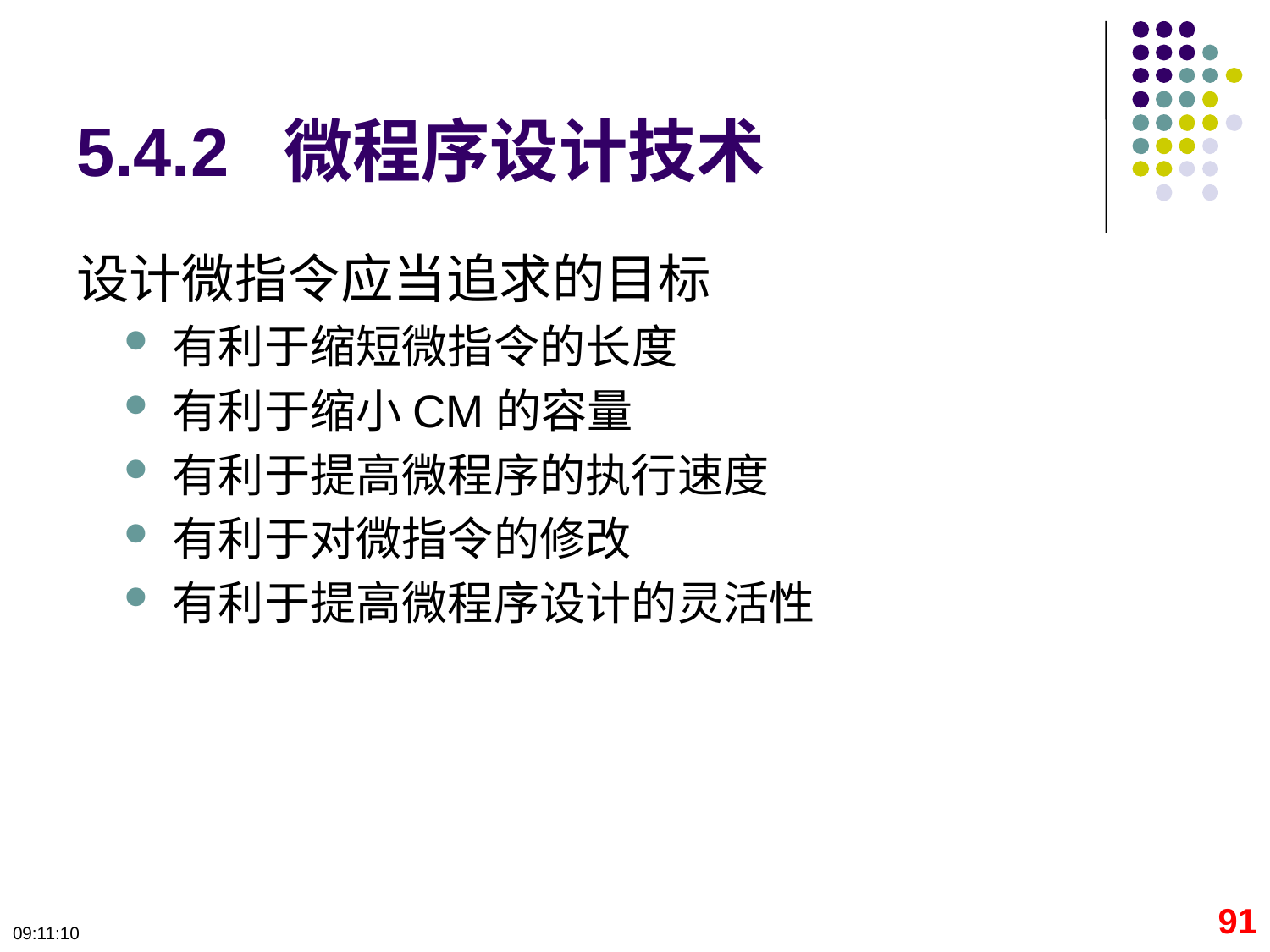

# 5.4.2  微程序设计技术
设计微指令应当追求的目标
有利于缩短微指令的长度
有利于缩小CM的容量
有利于提高微程序的执行速度
有利于对微指令的修改
有利于提高微程序设计的灵活性
91
09:11:10